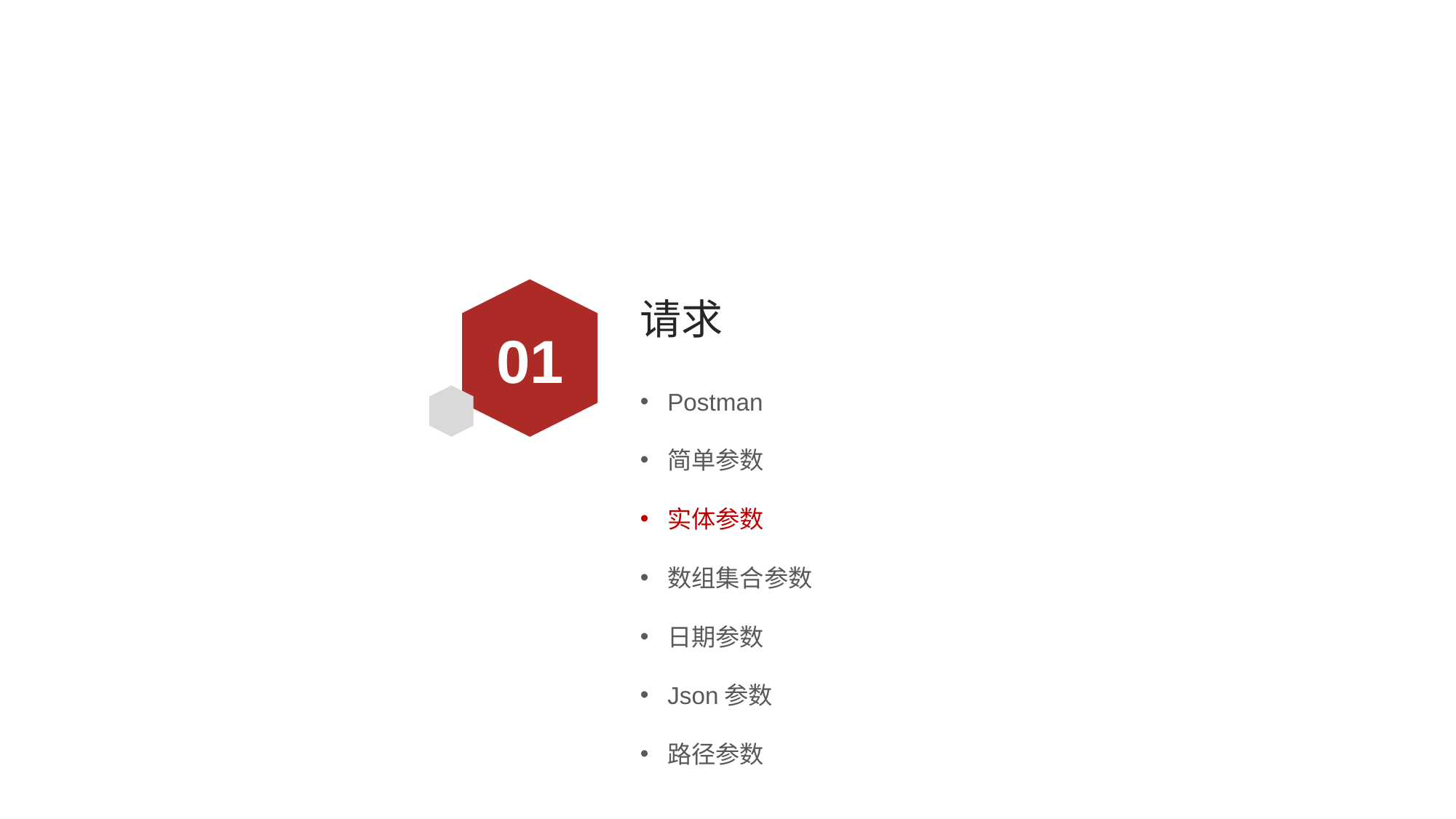

# 请求
01
Postman
简单参数
实体参数
数组集合参数
日期参数
Json参数
路径参数